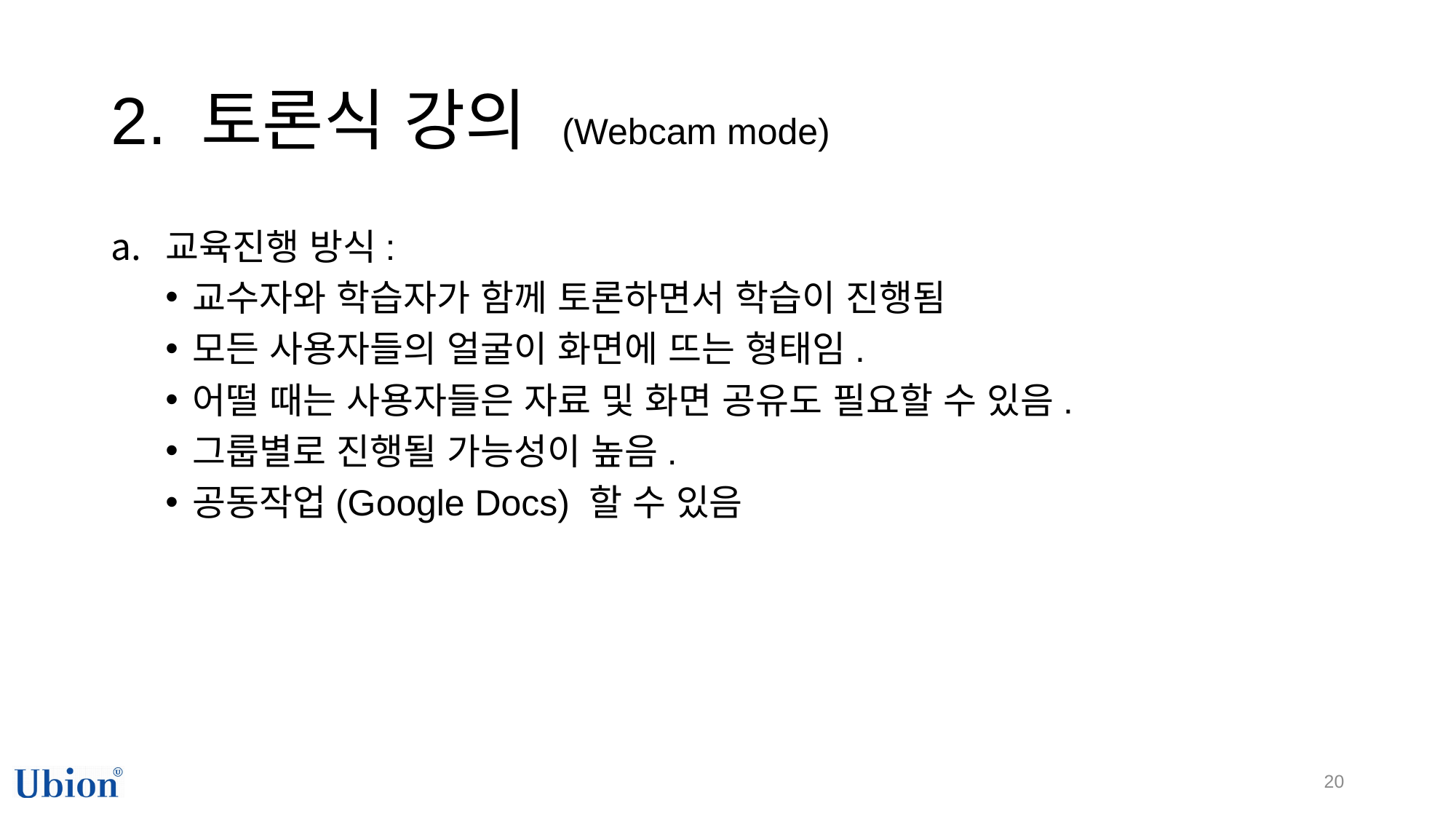

# 2. 토론식 강의 (Webcam mode)
교육진행 방식:
교수자와 학습자가 함께 토론하면서 학습이 진행됨
모든 사용자들의 얼굴이 화면에 뜨는 형태임.
어떨 때는 사용자들은 자료 및 화면 공유도 필요할 수 있음.
그룹별로 진행될 가능성이 높음.
공동작업(Google Docs) 할 수 있음
20